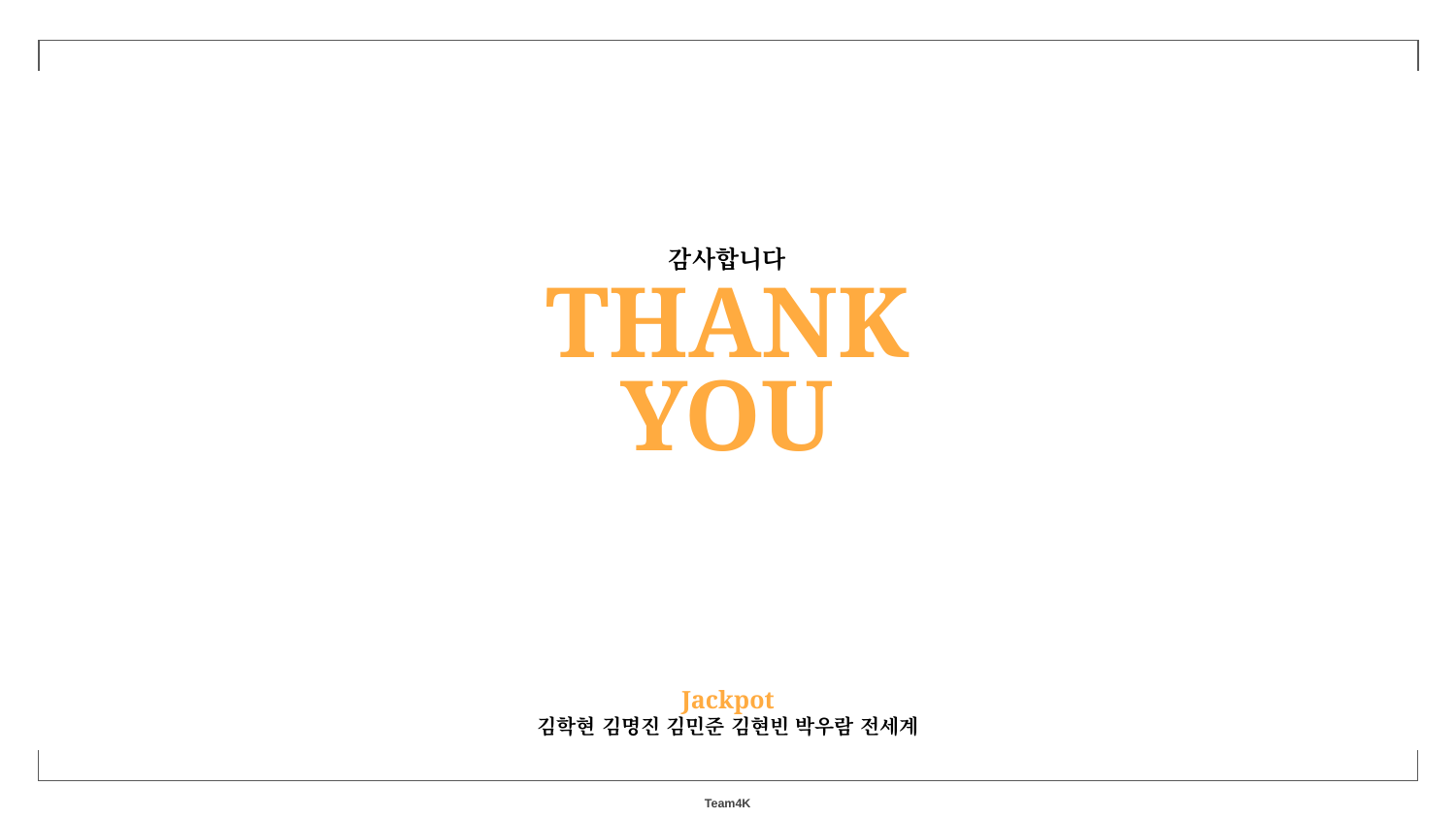

감사합니다
THANK
YOU
Jackpot
김학현 김명진 김민준 김현빈 박우람 전세계
Team4K